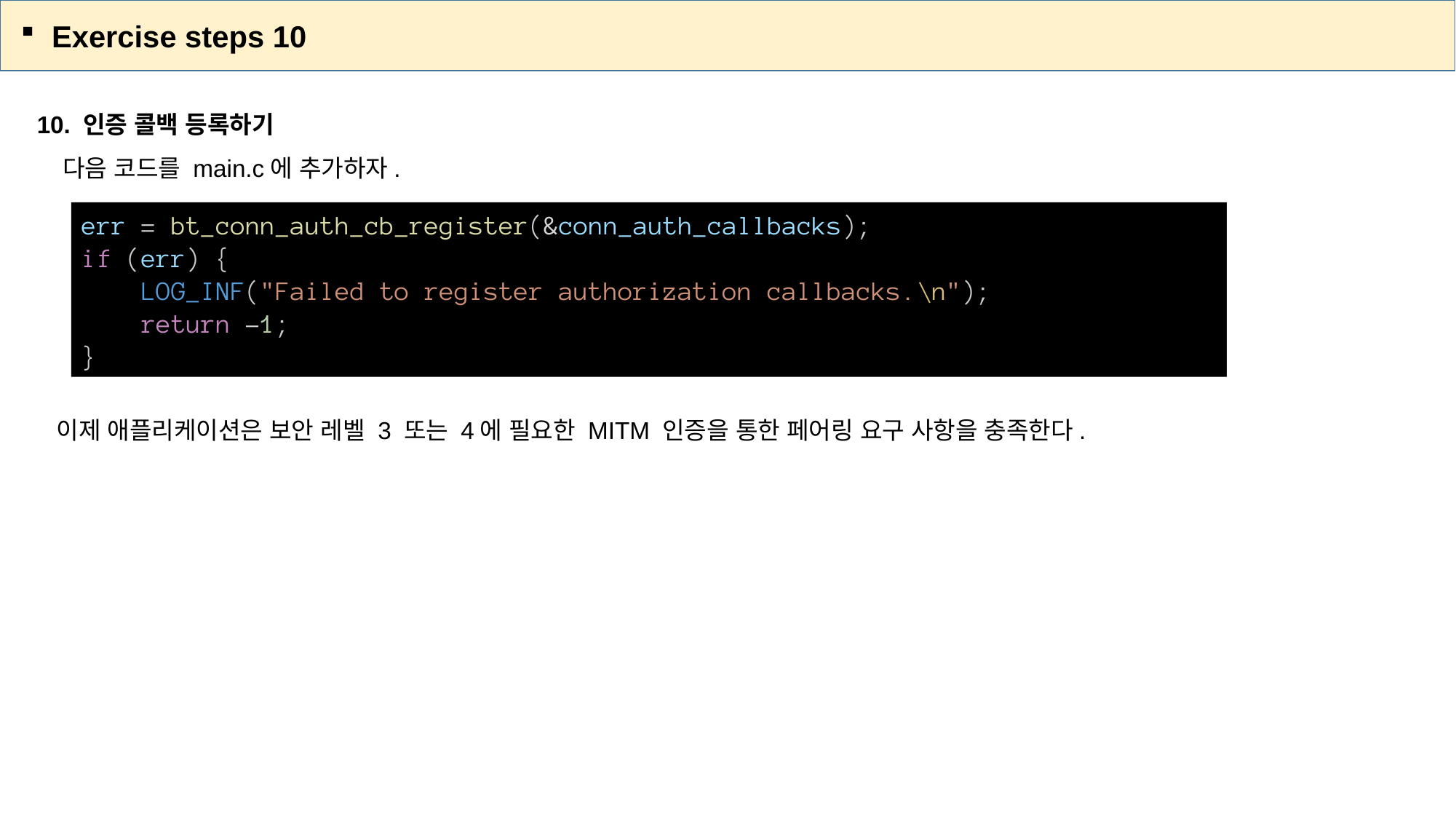

Exercise steps 10
10. 인증 콜백 등록하기
   다음 코드를 main.c에 추가하자.
err = bt_conn_auth_cb_register(&conn_auth_callbacks);
if (err) {
    LOG_INF("Failed to register authorization callbacks.\n");
    return -1;
}
이제 애플리케이션은 보안 레벨 3 또는 4에 필요한 MITM 인증을 통한 페어링 요구 사항을 충족한다.